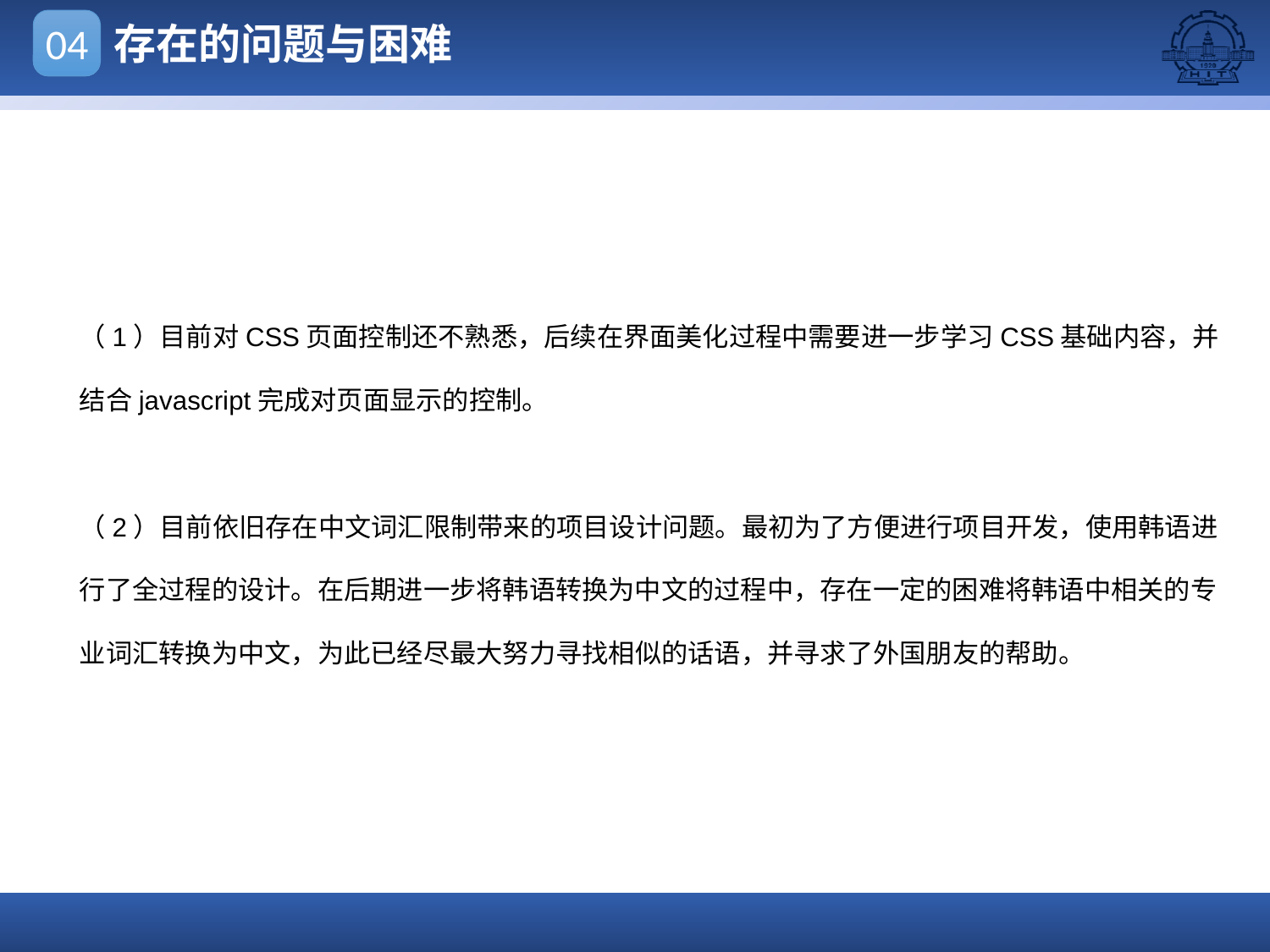

存在的问题与困难
04
点击添加文本
（1）目前对CSS页面控制还不熟悉，后续在界面美化过程中需要进一步学习CSS基础内容，并结合javascript完成对页面显示的控制。

（2）目前依旧存在中文词汇限制带来的项目设计问题。最初为了方便进行项目开发，使用韩语进行了全过程的设计。在后期进一步将韩语转换为中文的过程中，存在一定的困难将韩语中相关的专业词汇转换为中文，为此已经尽最大努力寻找相似的话语，并寻求了外国朋友的帮助。
点击添加文本
点击添加文本
点击添加文本